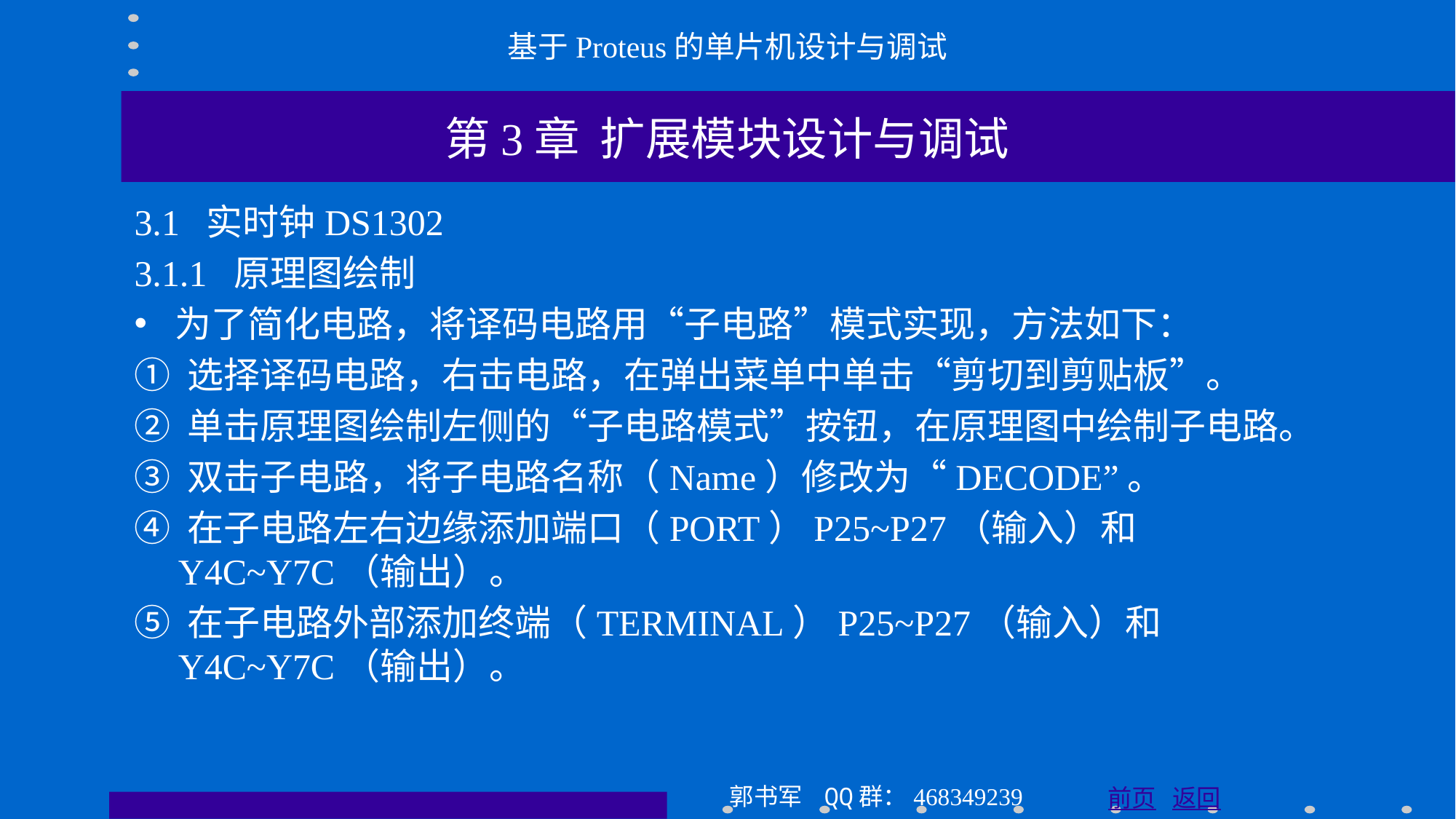

基于Proteus的单片机设计与调试
第3章  扩展模块设计与调试
3.1  实时钟DS1302
3.1.1  原理图绘制
为了简化电路，将译码电路用“子电路”模式实现，方法如下：
① 选择译码电路，右击电路，在弹出菜单中单击“剪切到剪贴板”。
② 单击原理图绘制左侧的“子电路模式”按钮，在原理图中绘制子电路。
③ 双击子电路，将子电路名称（Name）修改为“DECODE”。
④ 在子电路左右边缘添加端口（PORT）P25~P27（输入）和Y4C~Y7C（输出）。
⑤ 在子电路外部添加终端（TERMINAL）P25~P27（输入）和Y4C~Y7C（输出）。

郭书军   QQ群：468349239
前页   返回